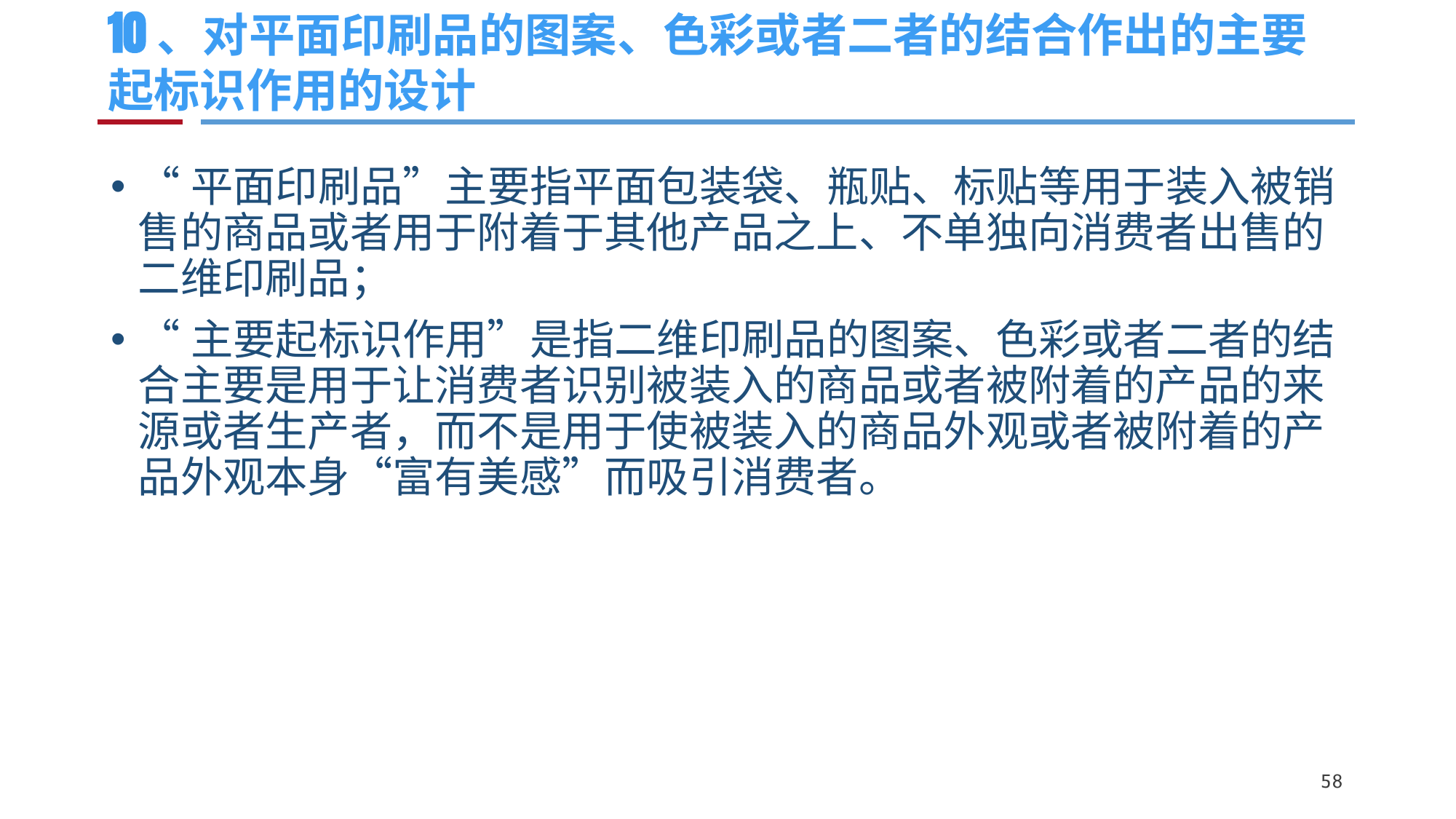

# 10、对平面印刷品的图案、色彩或者二者的结合作出的主要起标识作用的设计
“平面印刷品”主要指平面包装袋、瓶贴、标贴等用于装入被销售的商品或者用于附着于其他产品之上、不单独向消费者出售的二维印刷品；
“主要起标识作用”是指二维印刷品的图案、色彩或者二者的结合主要是用于让消费者识别被装入的商品或者被附着的产品的来源或者生产者，而不是用于使被装入的商品外观或者被附着的产品外观本身“富有美感”而吸引消费者。
58